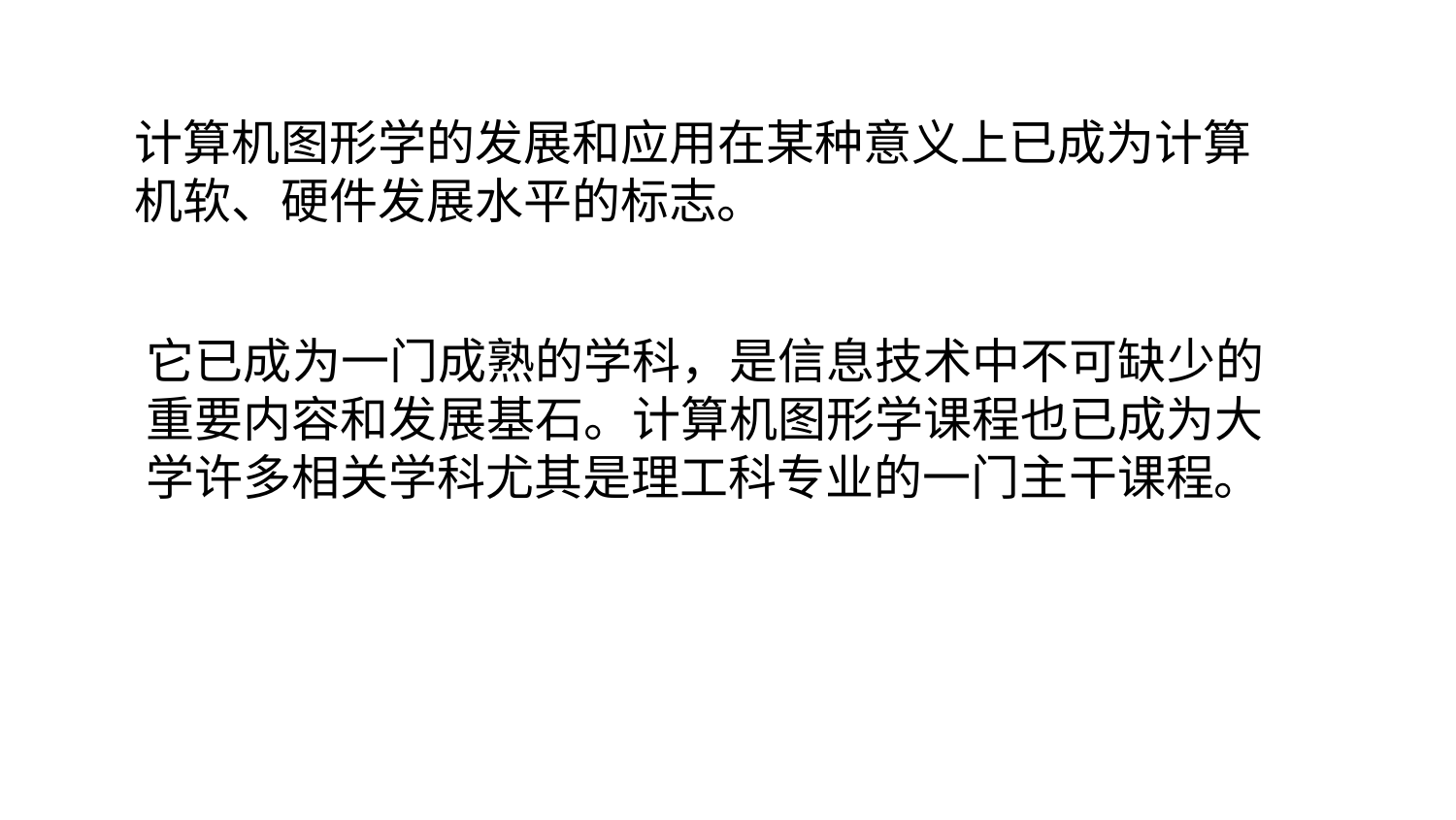

# 计算机图形学的发展和应用在某种意义上已成为计算 机软、硬件发展水平的标志。
它已成为一门成熟的学科，是信息技术中不可缺少的 重要内容和发展基石。计算机图形学课程也已成为大 学许多相关学科尤其是理工科专业的一门主干课程。